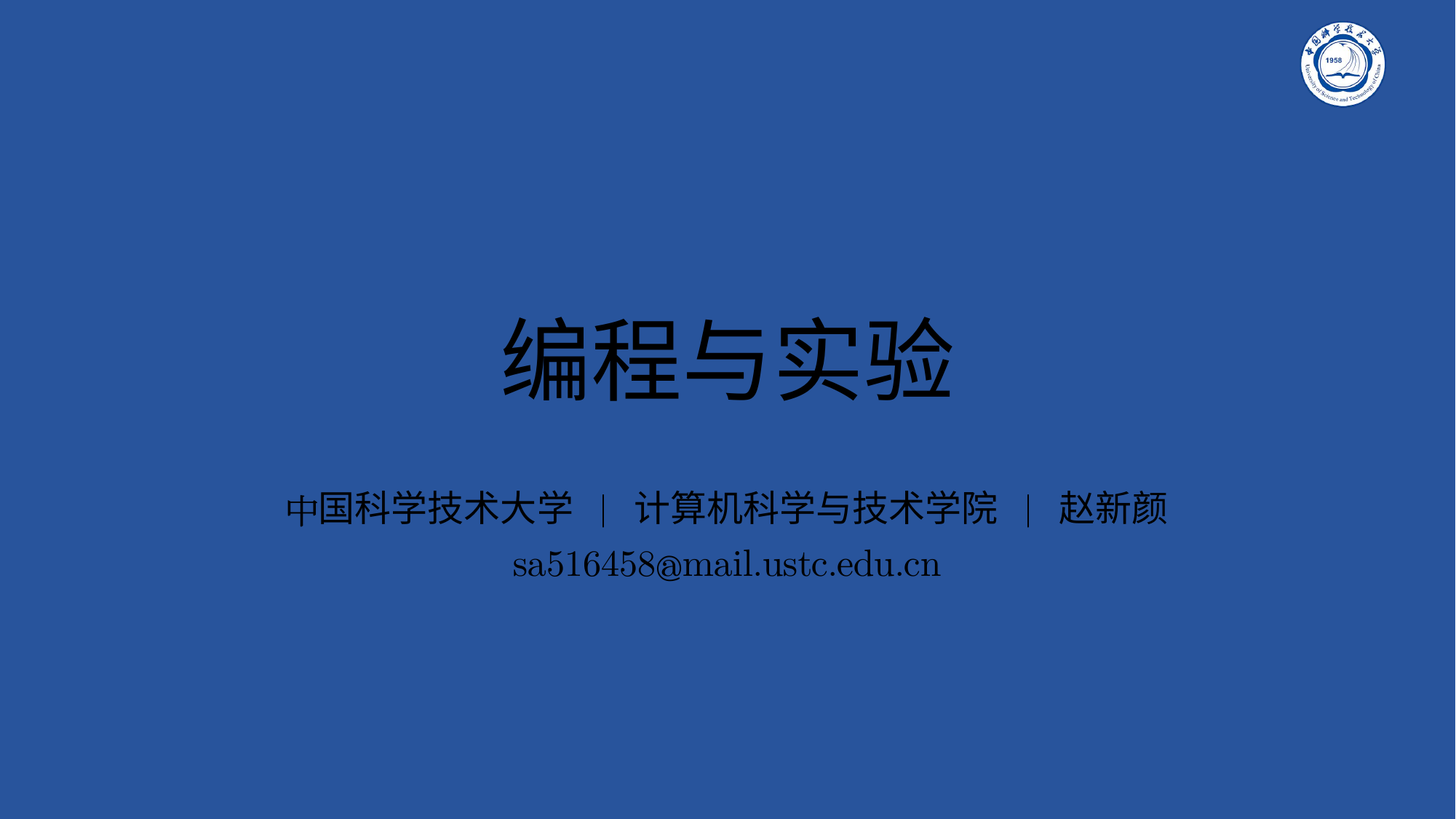

# 编程与实验

中国科学技术大学  |  计算机科学与技术学院  |  赵新颜
sa516458@mail.ustc.edu.cn
1